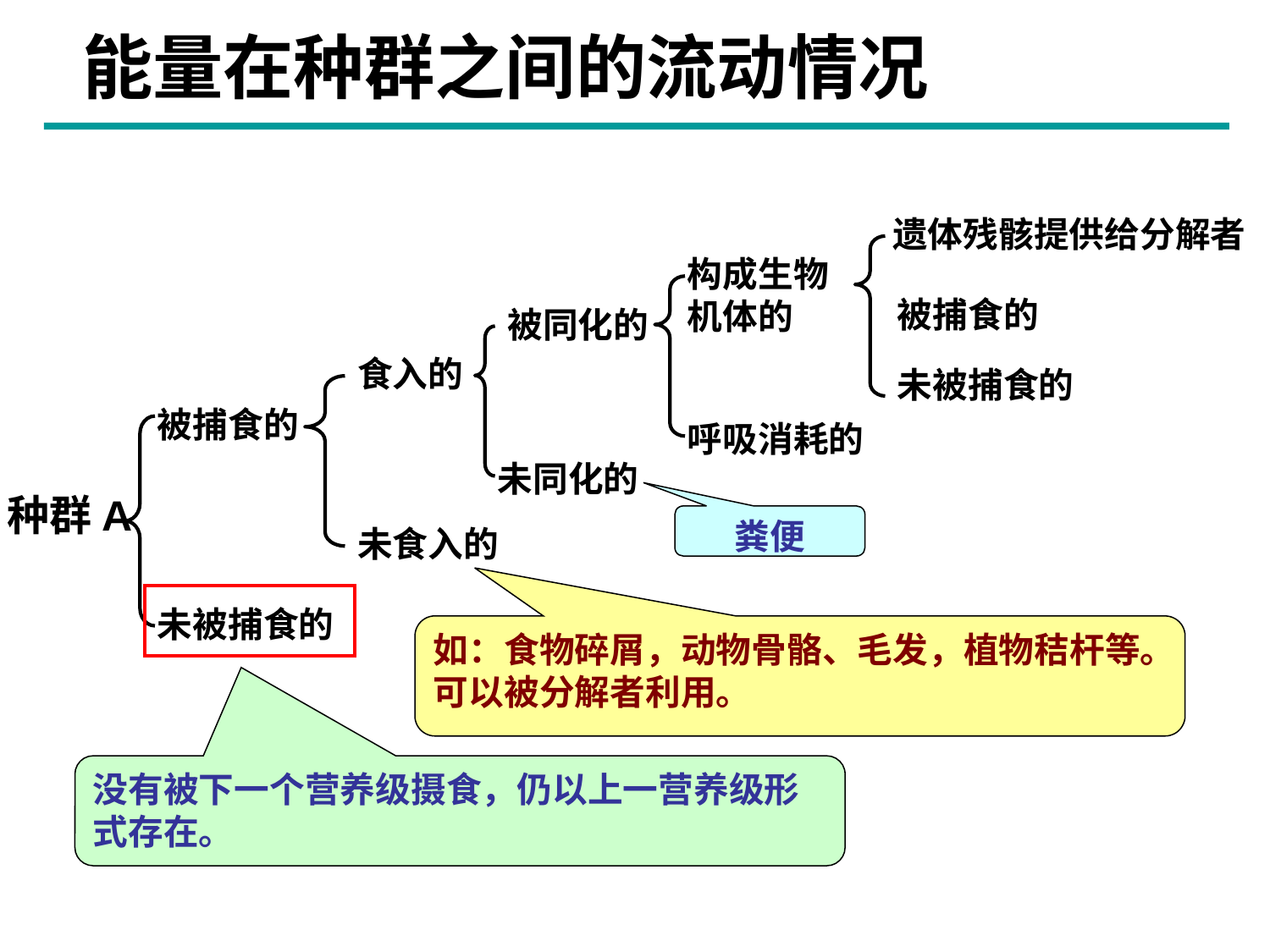

能量在种群之间的流动情况
遗体残骸提供给分解者

构成生物机体的

被捕食的
被同化的

食入的
未被捕食的

被捕食的
呼吸消耗的

未同化的
种群A
粪便
未食入的

未被捕食的
如：食物碎屑，动物骨骼、毛发，植物秸杆等。可以被分解者利用。
没有被下一个营养级摄食，仍以上一营养级形式存在。